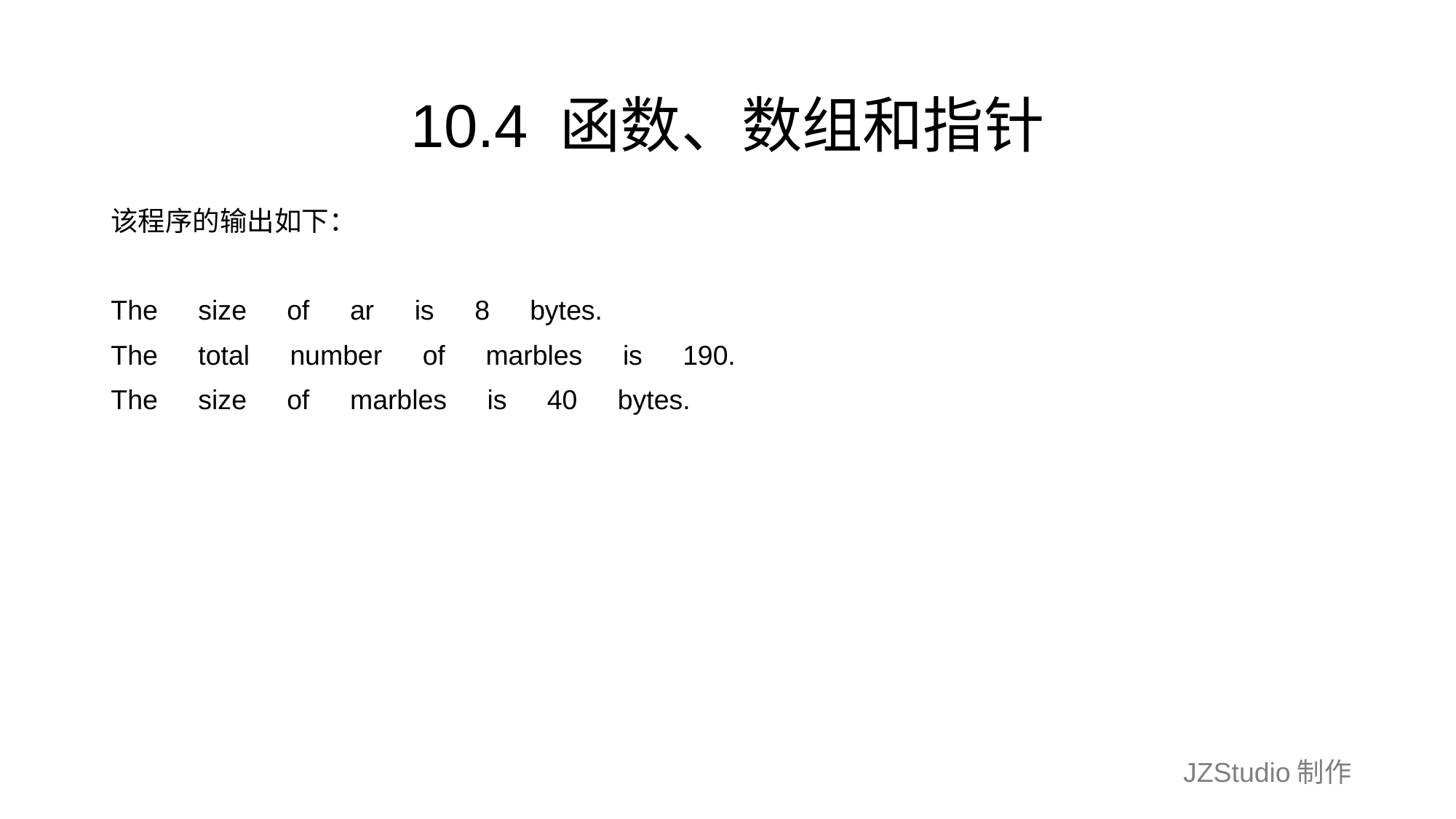

# 10.4 函数、数组和指针
该程序的输出如下：

The　size　of　ar　is　8　bytes.
The　total　number　of　marbles　is　190.
The　size　of　marbles　is　40　bytes.